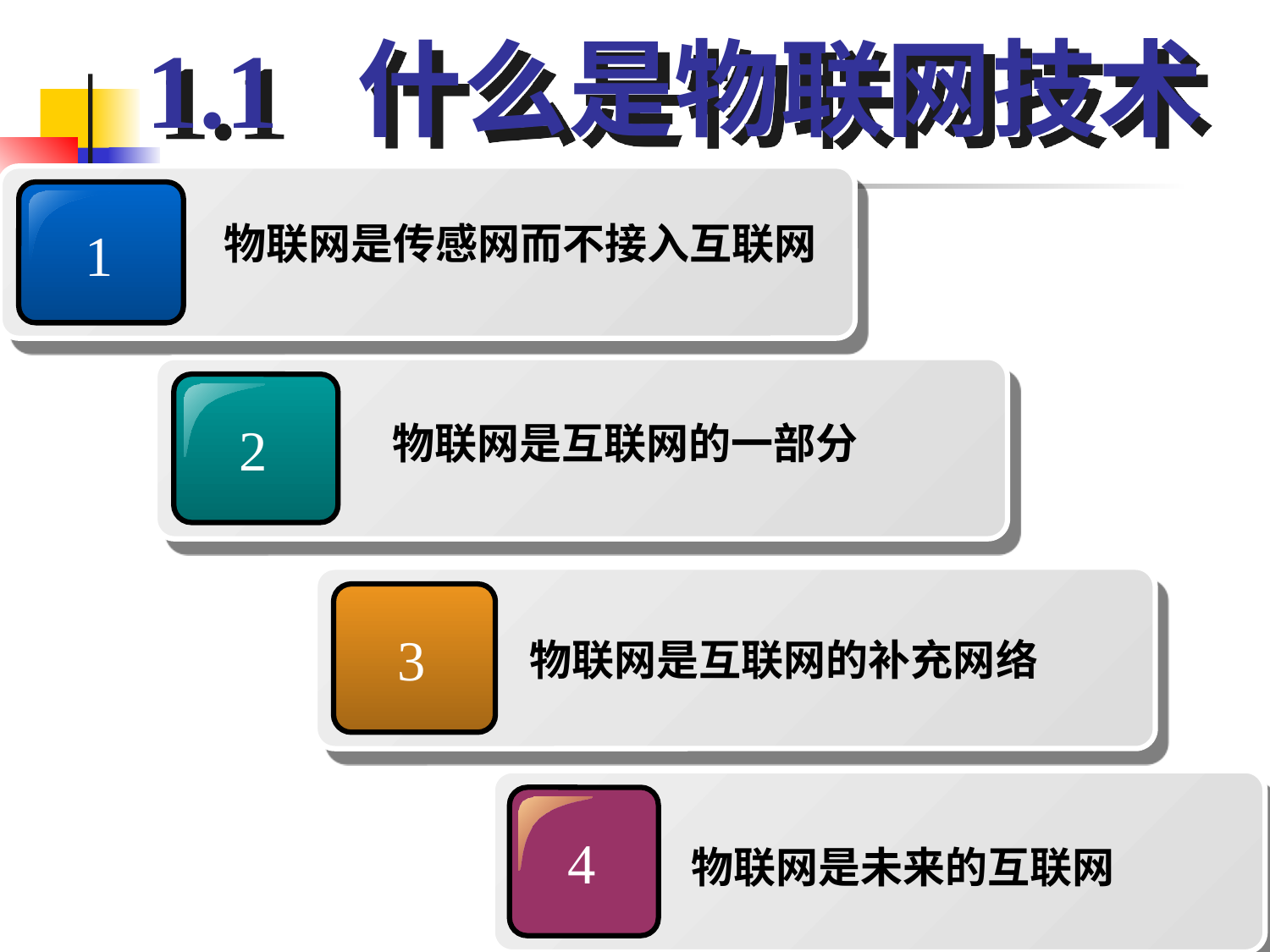

1.1  什么是物联网技术

物联网是传感网而不接入互联网
1

 物联网是互联网的一部分

2

物联网是互联网的补充网络

3

物联网是未来的互联网

4